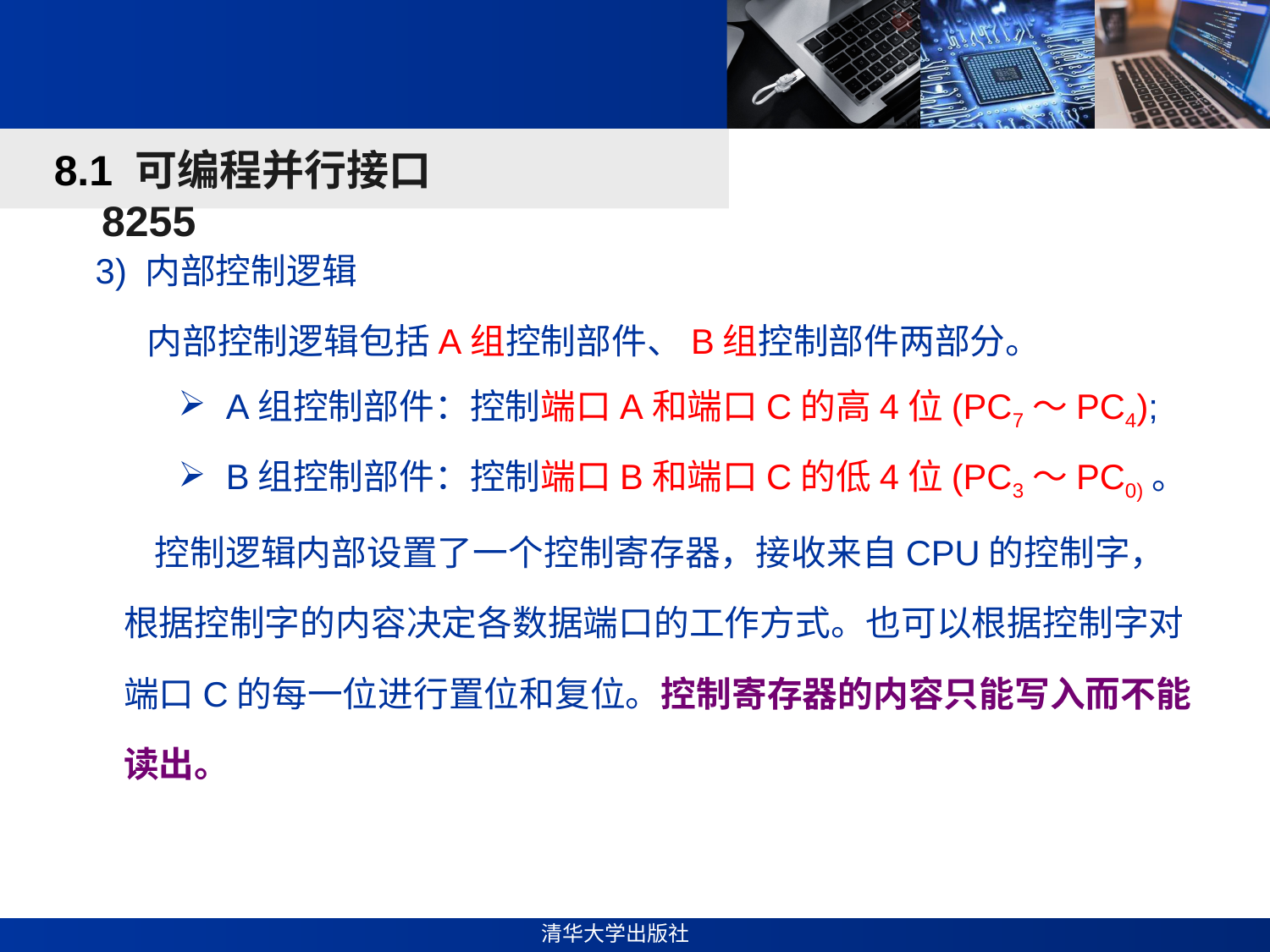

#
8.1 可编程并行接口8255
  3) 内部控制逻辑
        内部控制逻辑包括A组控制部件、B组控制部件两部分。
A组控制部件：控制端口A和端口C的高4位(PC7～PC4);
B组控制部件：控制端口B和端口C的低4位(PC3～PC0)。
         控制逻辑内部设置了一个控制寄存器，接收来自CPU的控制字，根据控制字的内容决定各数据端口的工作方式。也可以根据控制字对端口C的每一位进行置位和复位。控制寄存器的内容只能写入而不能读出。